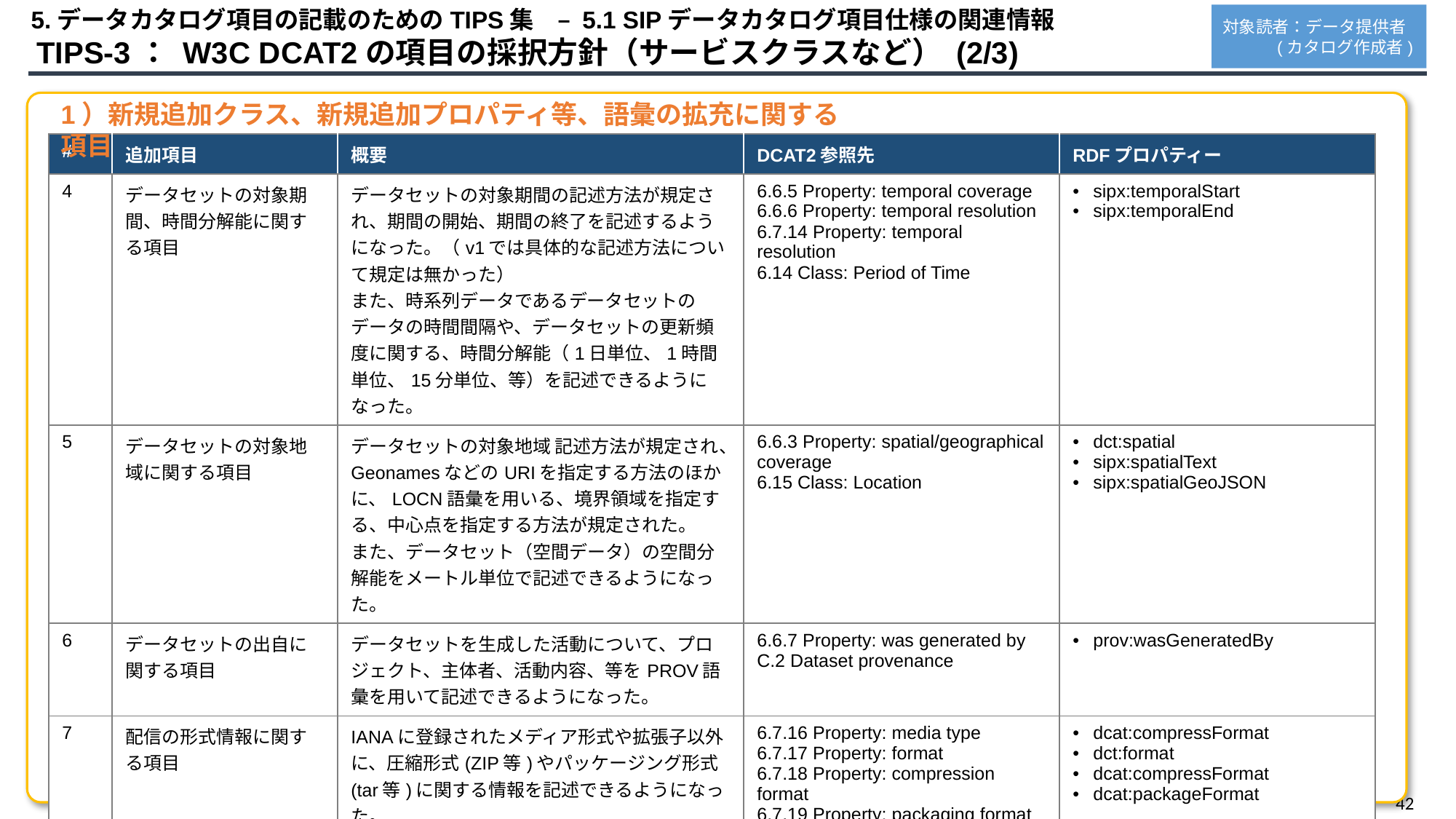

5.データカタログ項目の記載のためのTIPS集　– 5.1 SIPデータカタログ項目仕様の関連情報
対象読者：データ提供者
           (カタログ作成者)
 TIPS-3： W3C DCAT2の項目の採択方針（サービスクラスなど） (2/3)

1）新規追加クラス、新規追加プロパティ等、語彙の拡充に関する項目
| # | 追加項目 | 概要 | DCAT2参照先 | RDFプロパティー |
| --- | --- | --- | --- | --- |
| 4 | データセットの対象期間、時間分解能に関する項目 | データセットの対象期間の記述方法が規定され、期間の開始、期間の終了を記述するようになった。（v1では具体的な記述方法について規定は無かった） また、時系列データであるデータセットのデータの時間間隔や、データセットの更新頻度に関する、時間分解能（1日単位、1時間単位、15分単位、等）を記述できるようになった。 | 6.6.5 Property: temporal coverage 6.6.6 Property: temporal resolution 6.7.14 Property: temporal resolution 6.14 Class: Period of Time | sipx:temporalStart sipx:temporalEnd |
| 5 | データセットの対象地域に関する項目 | データセットの対象地域 記述方法が規定され、GeonamesなどのURIを指定する方法のほかに、LOCN語彙を用いる、境界領域を指定する、中心点を指定する方法が規定された。 また、データセット（空間データ）の空間分解能をメートル単位で記述できるようになった。 | 6.6.3 Property: spatial/geographical coverage 6.15 Class: Location | dct:spatial sipx:spatialText sipx:spatialGeoJSON |
| 6 | データセットの出自に関する項目 | データセットを生成した活動について、プロジェクト、主体者、活動内容、等をPROV語彙を用いて記述できるようになった。 | 6.6.7 Property: was generated by C.2 Dataset provenance | prov:wasGeneratedBy |
| 7 | 配信の形式情報に関する項目 | IANAに登録されたメディア形式や拡張子以外に、圧縮形式(ZIP等)やパッケージング形式(tar等)に関する情報を記述できるようになった。 | 6.7.16 Property: media type 6.7.17 Property: format 6.7.18 Property: compression format 6.7.19 Property: packaging format C.5 Compressed and packaged distributions | dcat:compressFormat dct:format dcat:compressFormat dcat:packageFormat |